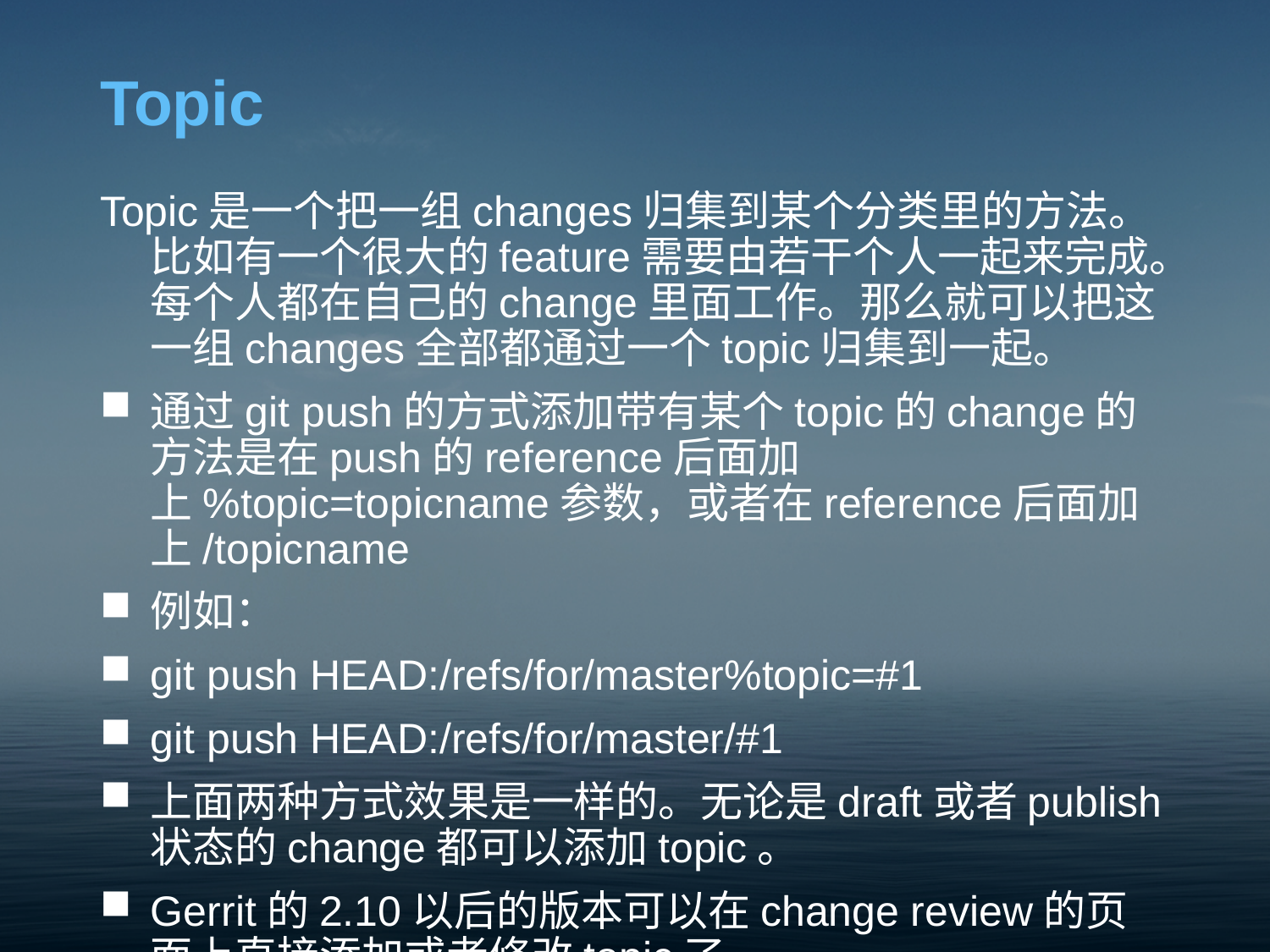

# Topic
Topic是一个把一组changes归集到某个分类里的方法。比如有一个很大的feature需要由若干个人一起来完成。每个人都在自己的change里面工作。那么就可以把这一组changes全部都通过一个topic归集到一起。
通过git push的方式添加带有某个topic的change的方法是在push的reference后面加上%topic=topicname参数，或者在reference后面加上/topicname
例如：
git push HEAD:/refs/for/master%topic=#1
git push HEAD:/refs/for/master/#1
上面两种方式效果是一样的。无论是draft或者publish状态的change都可以添加topic。
Gerrit的2.10以后的版本可以在change review的页面上直接添加或者修改topic了。
通过topic可以把gerrit上面的一组changes和issues tracking system上的某个ticket号关联。